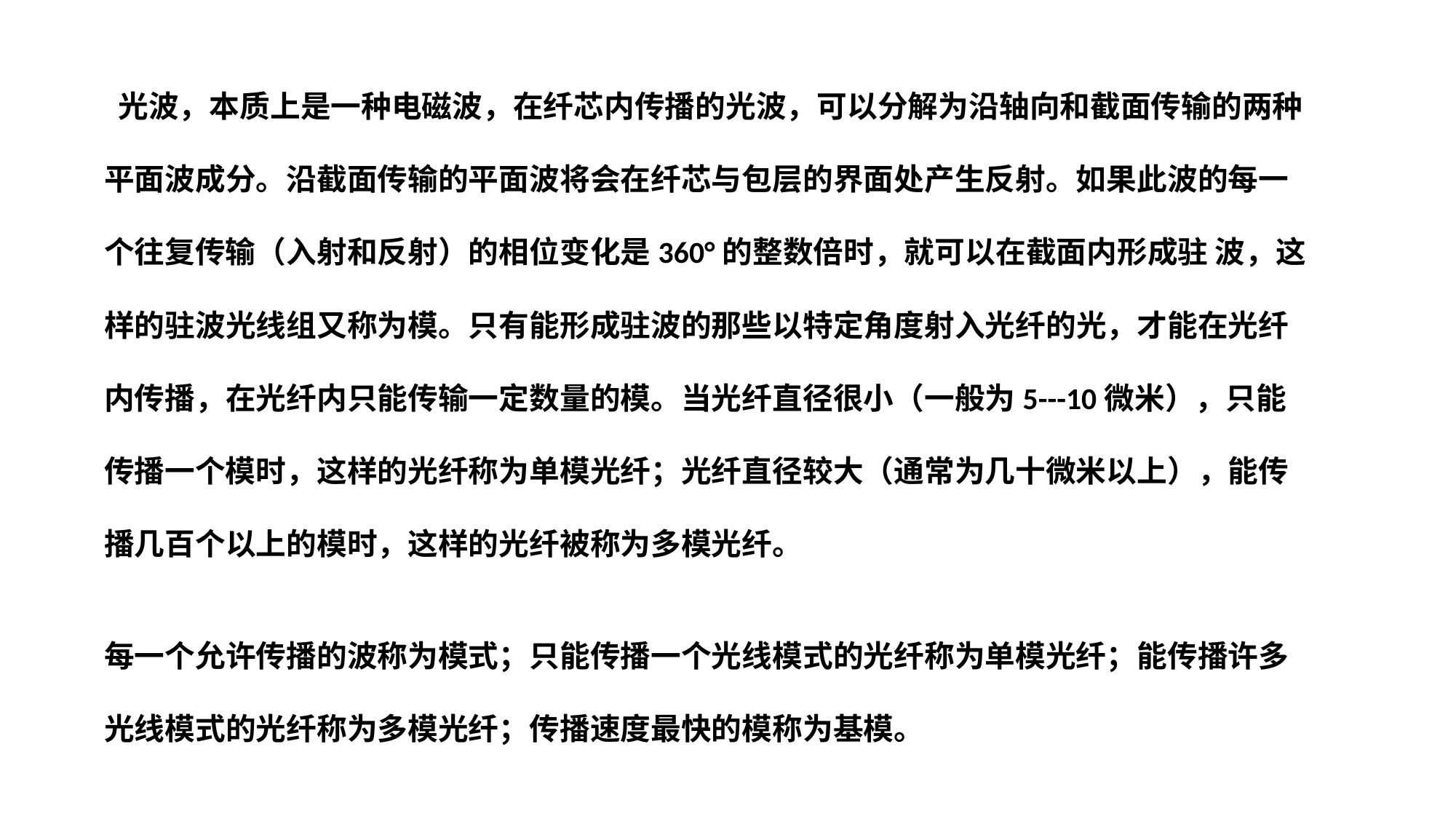

光波，本质上是一种电磁波，在纤芯内传播的光波，可以分解为沿轴向和截面传输的两种平面波成分。沿截面传输的平面波将会在纤芯与包层的界面处产生反射。如果此波的每一个往复传输（入射和反射）的相位变化是360°的整数倍时，就可以在截面内形成驻 波，这样的驻波光线组又称为模。只有能形成驻波的那些以特定角度射入光纤的光，才能在光纤内传播，在光纤内只能传输一定数量的模。当光纤直径很小（一般为5---10微米），只能传播一个模时，这样的光纤称为单模光纤；光纤直径较大（通常为几十微米以上），能传播几百个以上的模时，这样的光纤被称为多模光纤。
每一个允许传播的波称为模式；只能传播一个光线模式的光纤称为单模光纤；能传播许多光线模式的光纤称为多模光纤；传播速度最快的模称为基模。